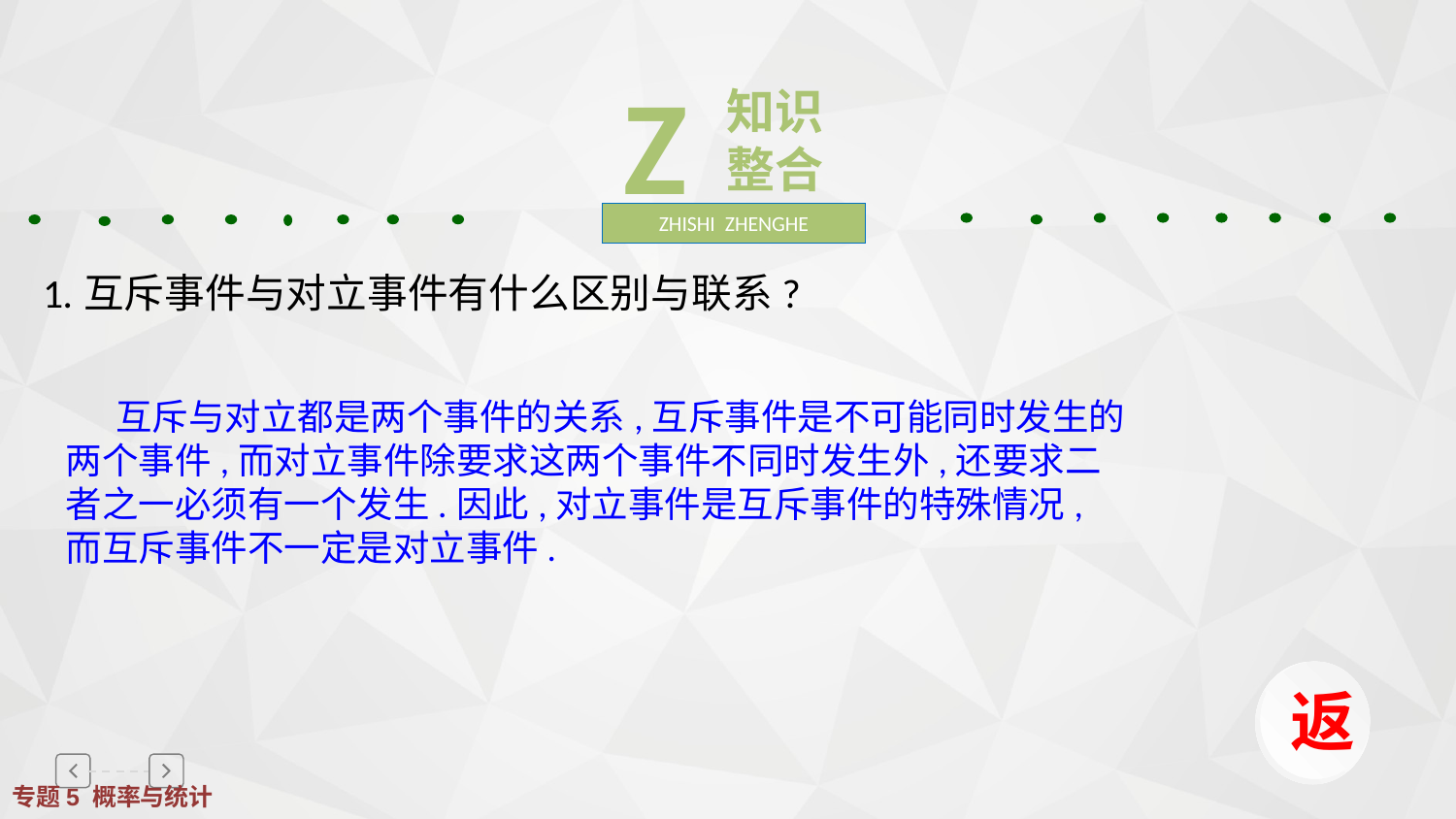

Z
知识整合
ZHISHI  ZHENGHE

1.互斥事件与对立事件有什么区别与联系?
     互斥与对立都是两个事件的关系,互斥事件是不可能同时发生的两个事件,而对立事件除要求这两个事件不同时发生外,还要求二者之一必须有一个发生.因此,对立事件是互斥事件的特殊情况,而互斥事件不一定是对立事件.
返